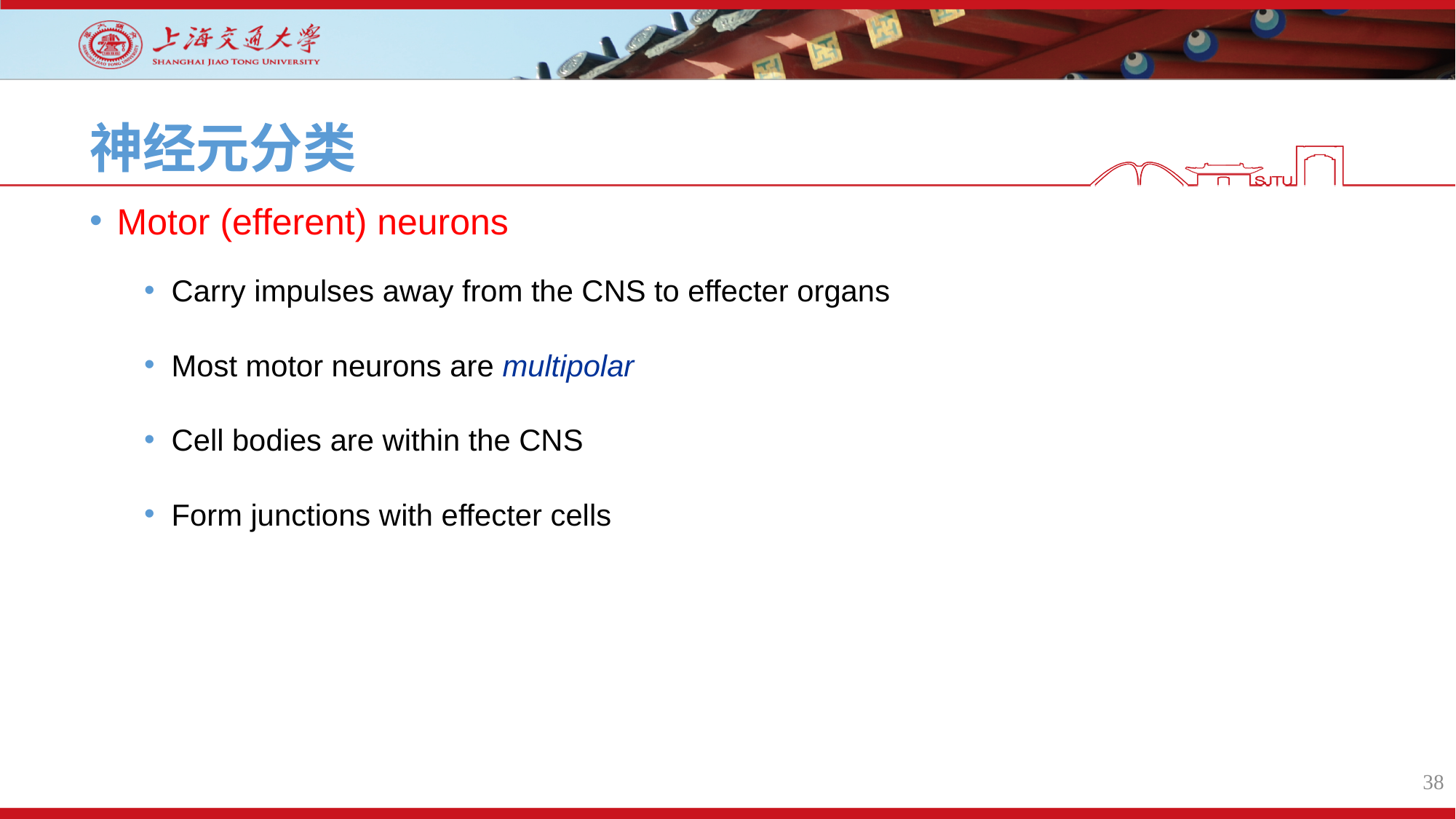

# 神经元分类
Motor (efferent) neurons

Carry impulses away from the CNS to effecter organs

Most motor neurons are multipolar

Cell bodies are within the CNS

Form junctions with effecter cells
38